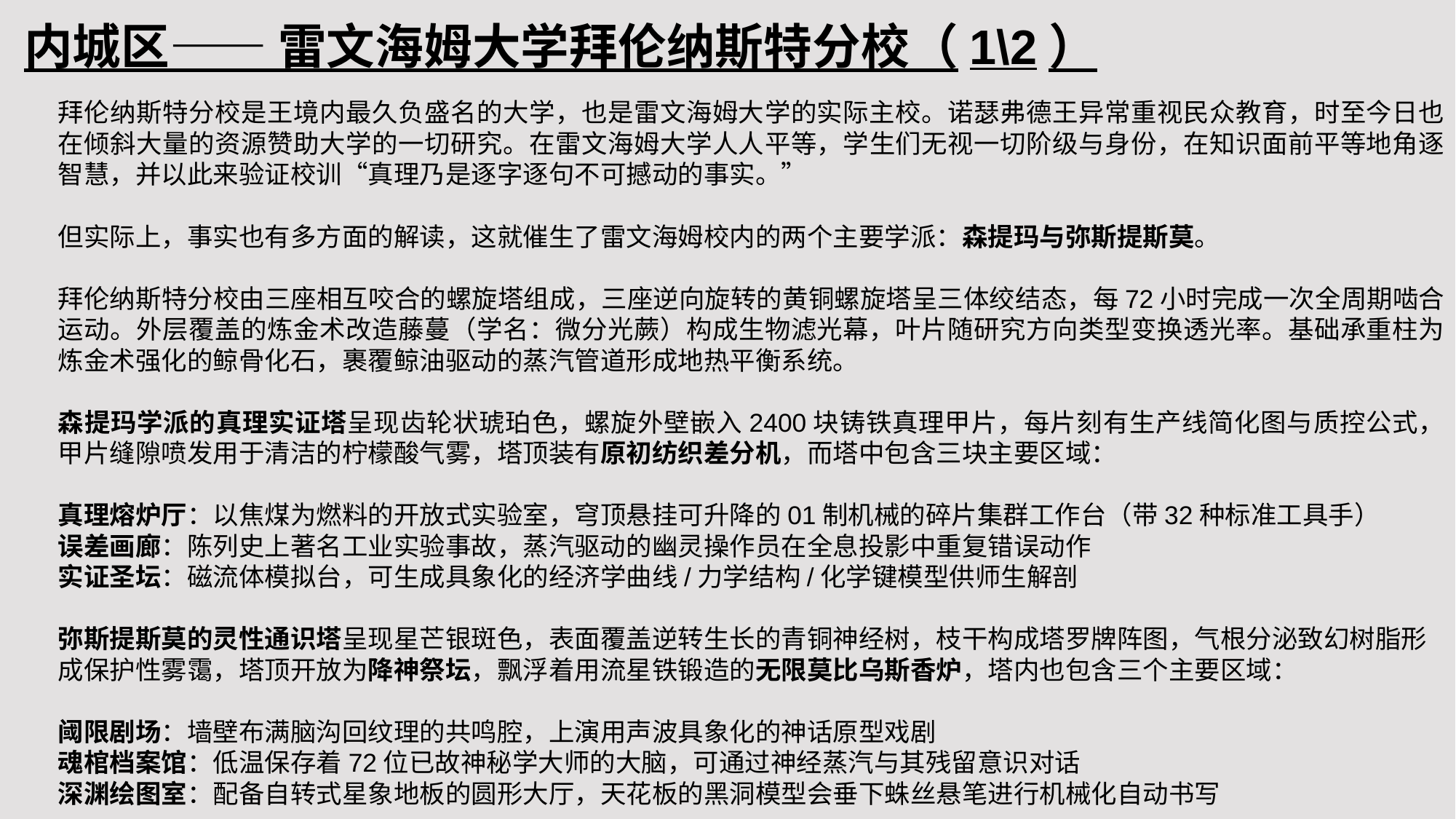

内城区—— 雷文海姆大学拜伦纳斯特分校（1\2）
拜伦纳斯特分校是王境内最久负盛名的大学，也是雷文海姆大学的实际主校。诺瑟弗德王异常重视民众教育，时至今日也在倾斜大量的资源赞助大学的一切研究。在雷文海姆大学人人平等，学生们无视一切阶级与身份，在知识面前平等地角逐智慧，并以此来验证校训“真理乃是逐字逐句不可撼动的事实。”

但实际上，事实也有多方面的解读，这就催生了雷文海姆校内的两个主要学派：森提玛与弥斯提斯莫。

拜伦纳斯特分校由三座相互咬合的螺旋塔组成，三座逆向旋转的黄铜螺旋塔呈三体绞结态，每72小时完成一次全周期啮合运动。外层覆盖的炼金术改造藤蔓（学名：微分光蕨）构成生物滤光幕，叶片随研究方向类型变换透光率。基础承重柱为炼金术强化的鲸骨化石，裹覆鲸油驱动的蒸汽管道形成地热平衡系统。

森提玛学派的真理实证塔呈现齿轮状琥珀色，螺旋外壁嵌入2400块铸铁真理甲片，每片刻有生产线简化图与质控公式，甲片缝隙喷发用于清洁的柠檬酸气雾，塔顶装有原初纺织差分机，而塔中包含三块主要区域：

真理熔炉厅：以焦煤为燃料的开放式实验室，穹顶悬挂可升降的01制机械的碎片集群工作台（带32种标准工具手）
误差画廊：陈列史上著名工业实验事故，蒸汽驱动的幽灵操作员在全息投影中重复错误动作
实证圣坛：磁流体模拟台，可生成具象化的经济学曲线/力学结构/化学键模型供师生解剖

弥斯提斯莫的灵性通识塔呈现星芒银斑色，表面覆盖逆转生长的青铜神经树，枝干构成塔罗牌阵图，气根分泌致幻树脂形成保护性雾霭，塔顶开放为降神祭坛，飘浮着用流星铁锻造的无限莫比乌斯香炉，塔内也包含三个主要区域：

阈限剧场：墙壁布满脑沟回纹理的共鸣腔，上演用声波具象化的神话原型戏剧
魂棺档案馆：低温保存着72位已故神秘学大师的大脑，可通过神经蒸汽与其残留意识对话
深渊绘图室：配备自转式星象地板的圆形大厅，天花板的黑洞模型会垂下蛛丝悬笔进行机械化自动书写